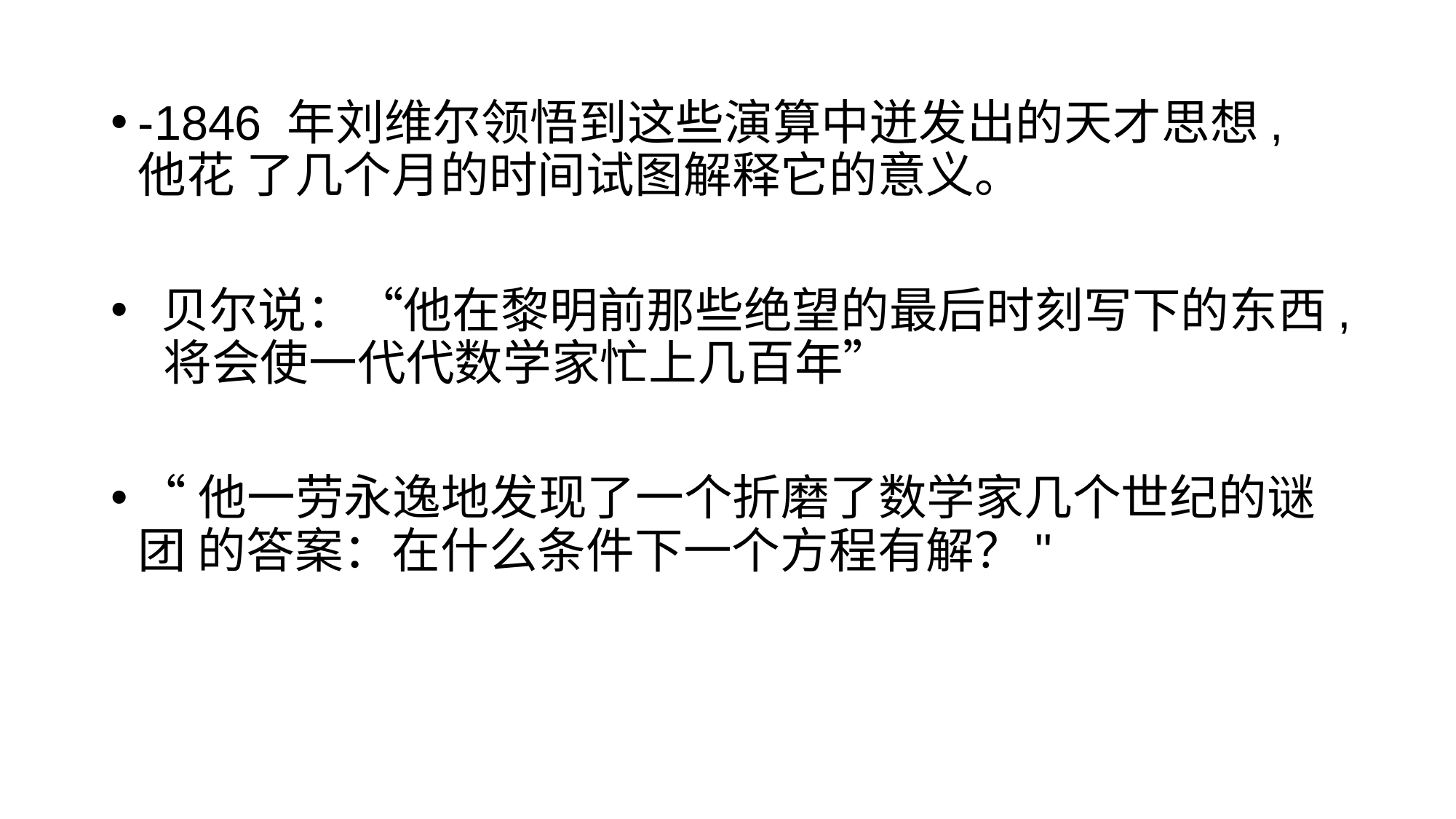

-1846 年刘维尔领悟到这些演算中迸发出的天才思想, 他花 了几个月的时间试图解释它的意义。

 贝尔说：“他在黎明前那些绝望的最后时刻写下的东西, 将会使一代代数学家忙上几百年”

“他一劳永逸地发现了一个折磨了数学家几个世纪的谜团 的答案：在什么条件下一个方程有解？"